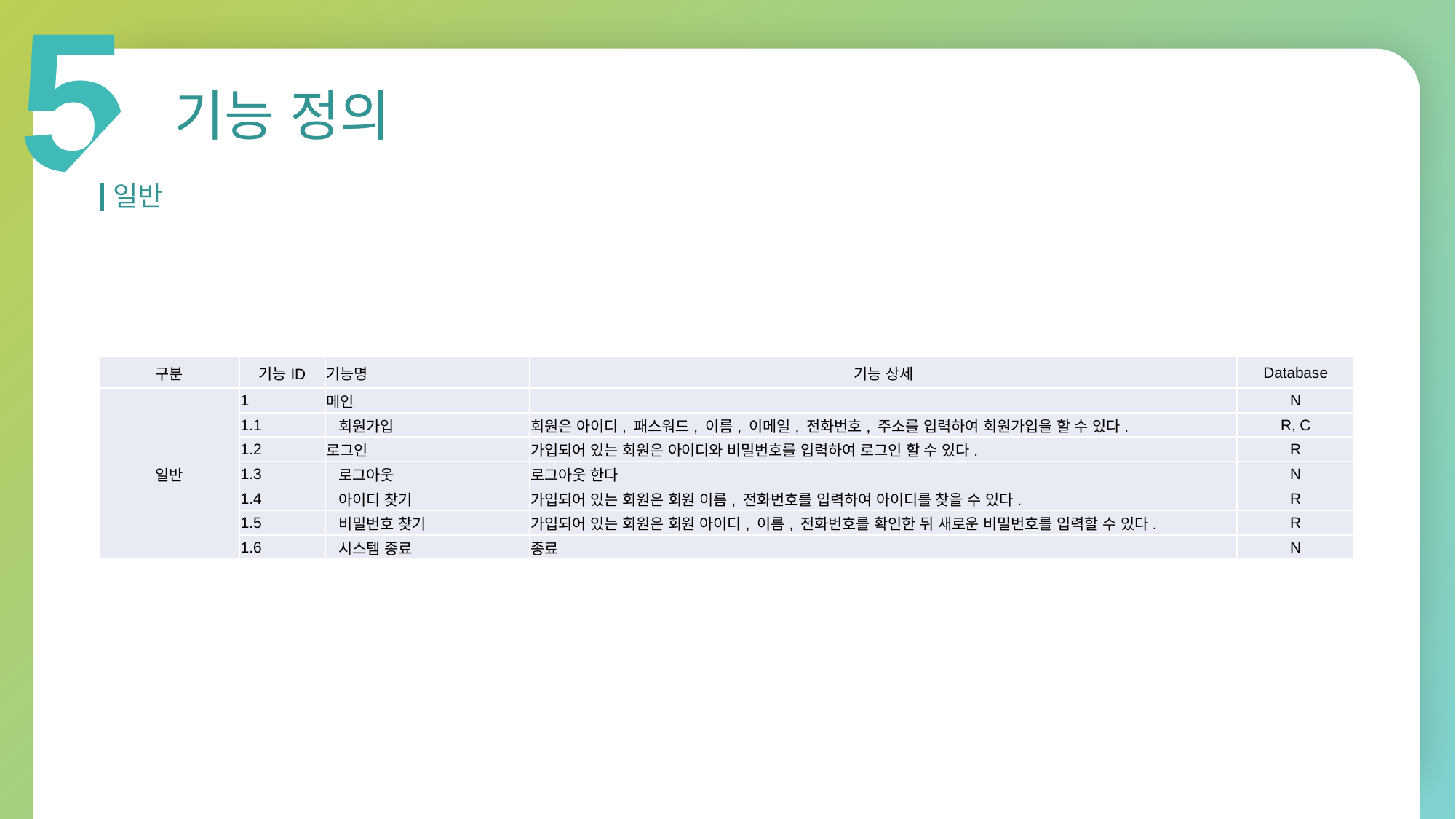

5

기능 정의
일반
| 구분 | 기능ID | 기능명 | 기능 상세 | Database |
| --- | --- | --- | --- | --- |
| 일반 | 1 | 메인 |  | N |
|  | 1.1 | 회원가입 | 회원은 아이디, 패스워드, 이름, 이메일, 전화번호, 주소를 입력하여 회원가입을 할 수 있다. | R, C |
|  | 1.2 | 로그인 | 가입되어 있는 회원은 아이디와 비밀번호를 입력하여 로그인 할 수 있다. | R |
|  | 1.3 | 로그아웃 | 로그아웃 한다 | N |
|  | 1.4 | 아이디 찾기 | 가입되어 있는 회원은 회원 이름, 전화번호를 입력하여 아이디를 찾을 수 있다. | R |
|  | 1.5 | 비밀번호 찾기 | 가입되어 있는 회원은 회원 아이디, 이름, 전화번호를 확인한 뒤 새로운 비밀번호를 입력할 수 있다. | R |
|  | 1.6 | 시스템 종료 | 종료 | N |